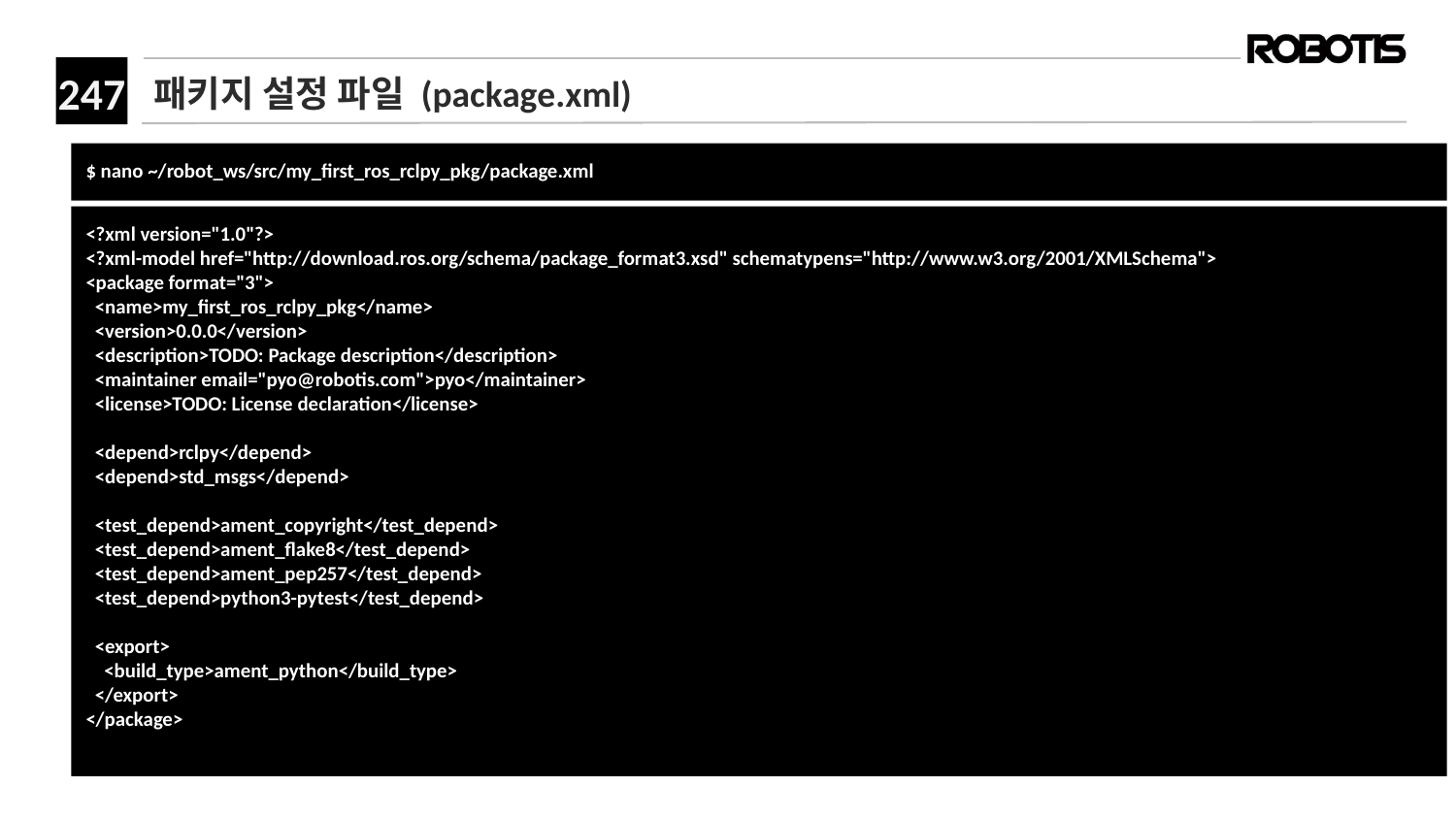

# 패키지 설정 파일 (package.xml)
﻿$ nano ~/robot_ws/src/my_first_ros_rclpy_pkg/package.xml
<?xml version="1.0"?>
<?xml-model href="http://download.ros.org/schema/package_format3.xsd" schematypens="http://www.w3.org/2001/XMLSchema">
<package format="3">
  <name>my_first_ros_rclpy_pkg</name>
  <version>0.0.0</version>
  <description>TODO: Package description</description>
  <maintainer email="pyo@robotis.com">pyo</maintainer>
  <license>TODO: License declaration</license>

  <depend>rclpy</depend>
  <depend>std_msgs</depend>

  <test_depend>ament_copyright</test_depend>
  <test_depend>ament_flake8</test_depend>
  <test_depend>ament_pep257</test_depend>
  <test_depend>python3-pytest</test_depend>

  <export>
    <build_type>ament_python</build_type>
  </export>
</package>